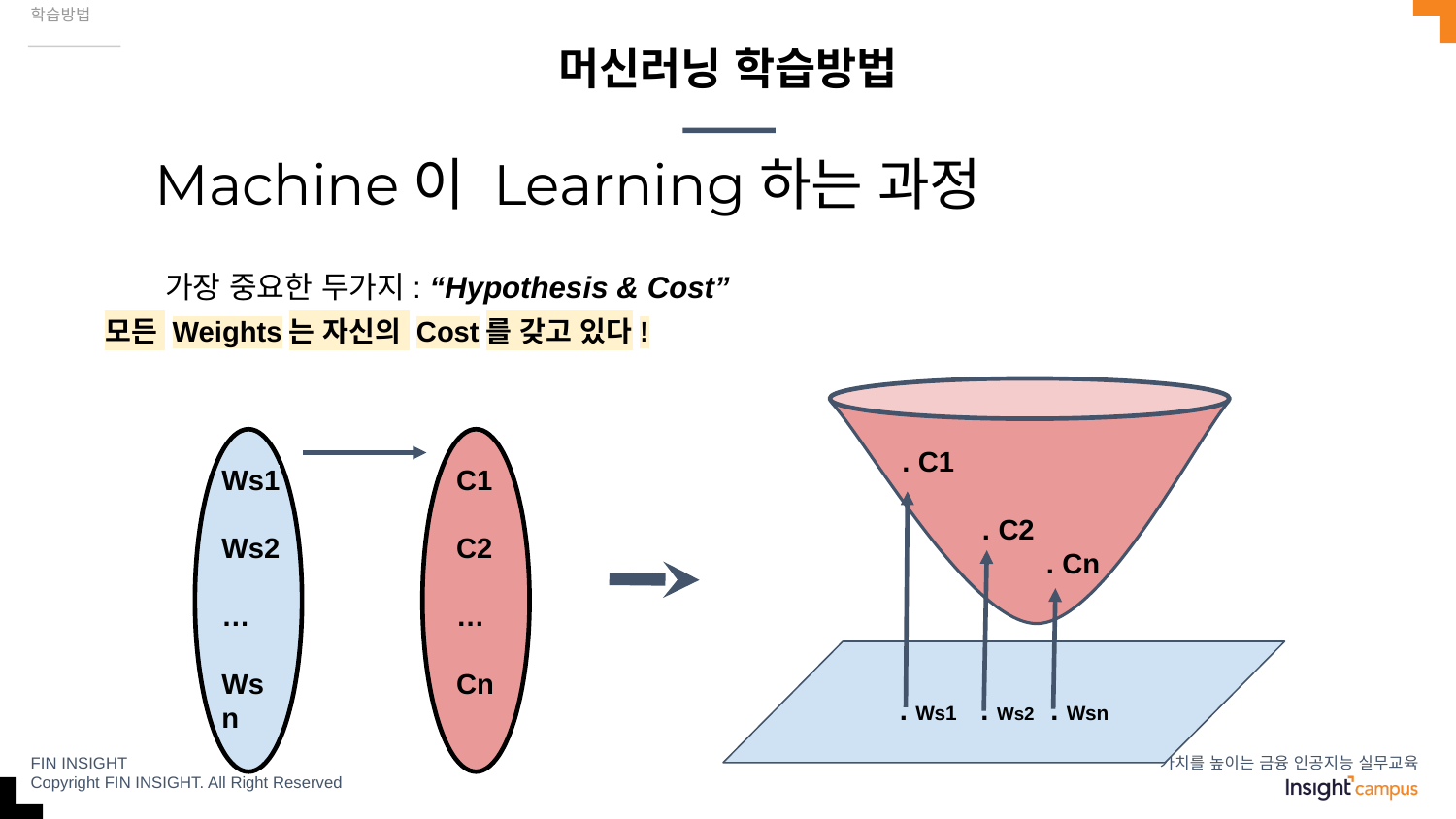

학습방법
# 머신러닝 학습방법
Machine이 Learning하는 과정
가장 중요한 두가지: “Hypothesis & Cost”
모든 Weights는 자신의 Cost를 갖고 있다!

. C1

          . C2
                  . Cn
C1

C2

…

Cn
Ws1

Ws2

…

Wsn

    . Ws1   . Ws2  . Wsn